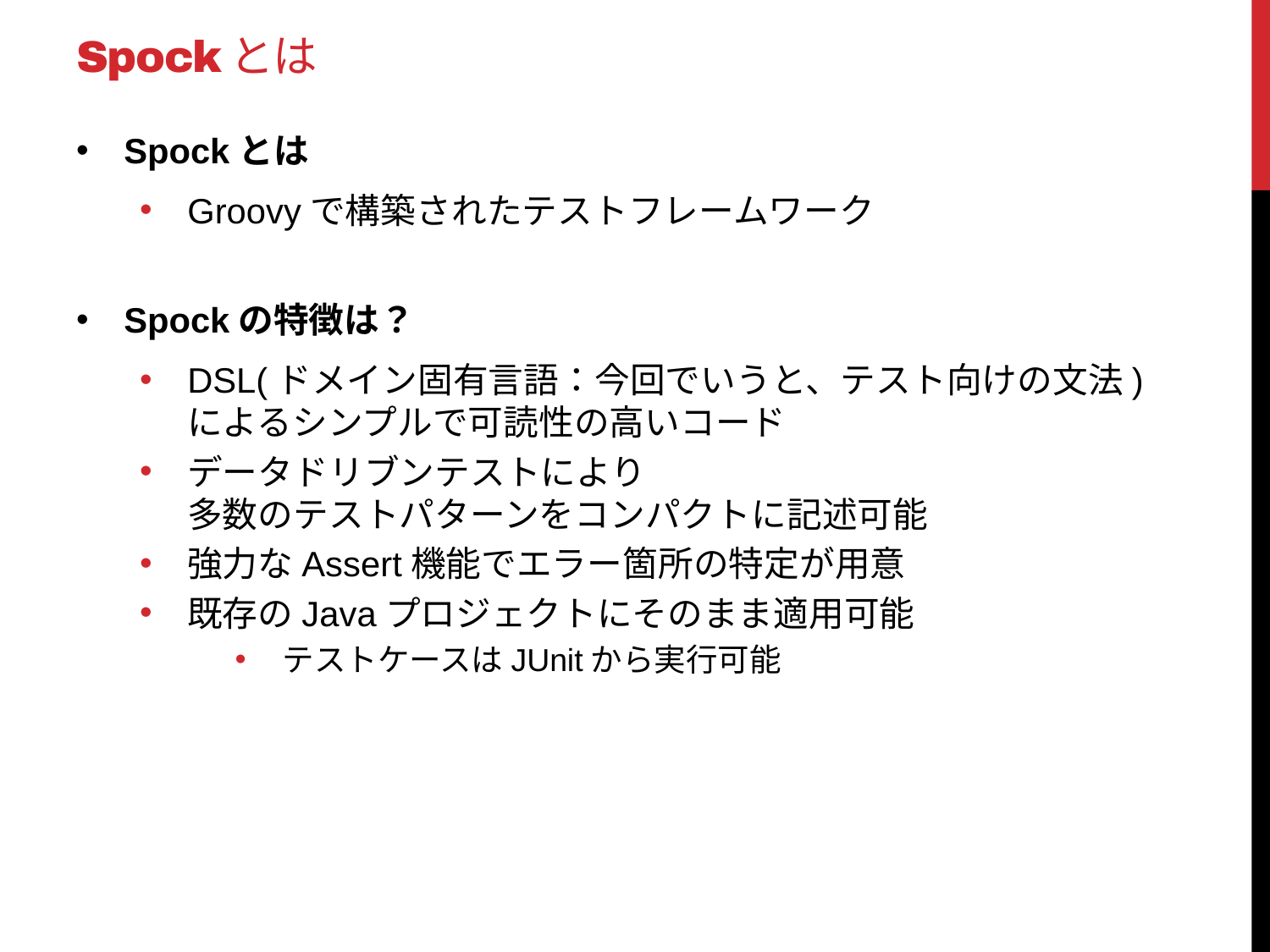

# Spockとは
Spockとは
Groovyで構築されたテストフレームワーク

Spockの特徴は？
DSL(ドメイン固有言語：今回でいうと、テスト向けの文法)
によるシンプルで可読性の高いコード
データドリブンテストにより
多数のテストパターンをコンパクトに記述可能
強力なAssert機能でエラー箇所の特定が用意
既存のJavaプロジェクトにそのまま適用可能
テストケースはJUnitから実行可能